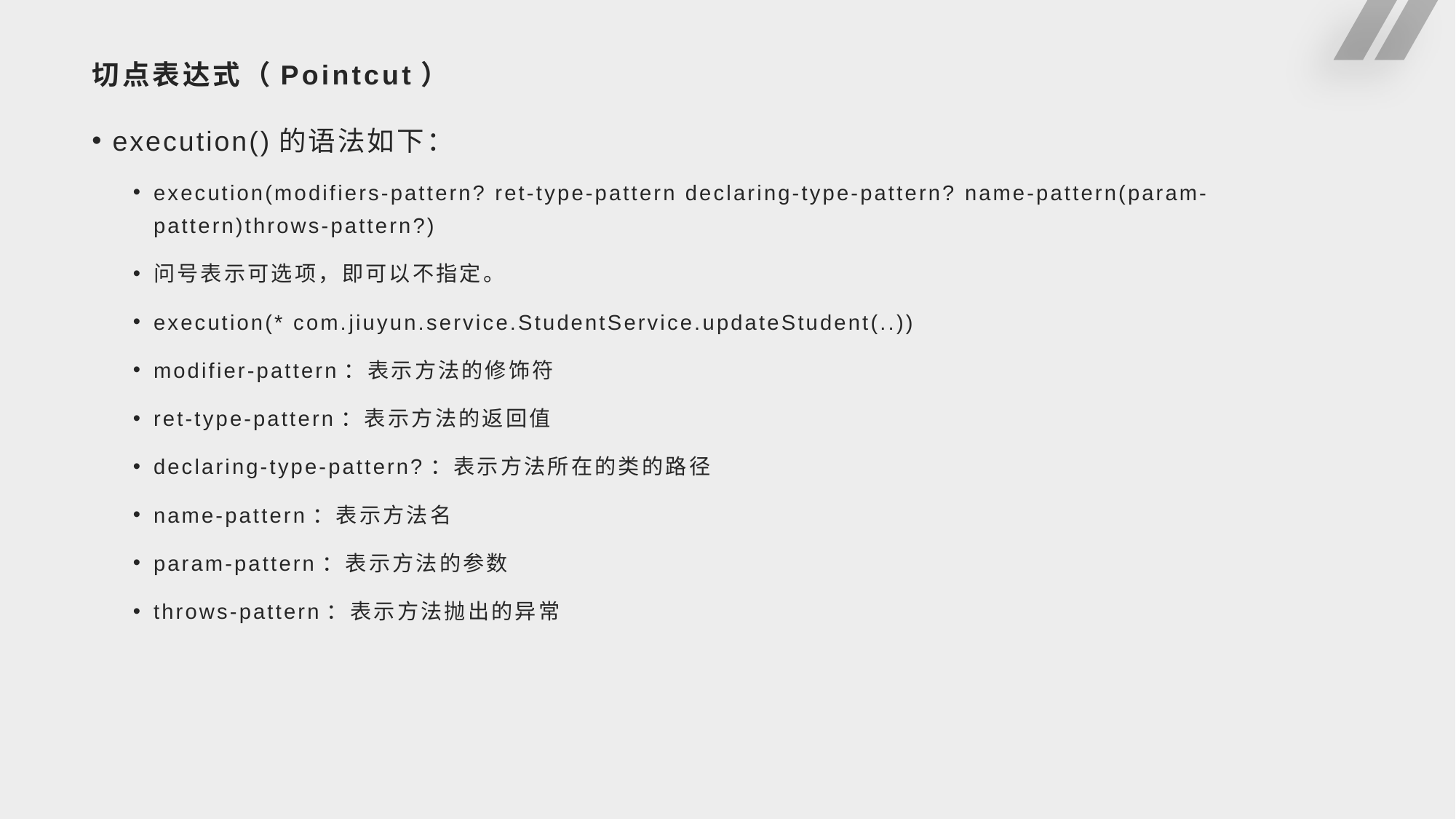

# 切点表达式（Pointcut）
execution()的语法如下：
execution(modifiers-pattern? ret-type-pattern declaring-type-pattern? name-pattern(param-pattern)throws-pattern?)
问号表示可选项，即可以不指定。
execution(* com.jiuyun.service.StudentService.updateStudent(..))
modifier-pattern：表示方法的修饰符
ret-type-pattern：表示方法的返回值
declaring-type-pattern?：表示方法所在的类的路径
name-pattern：表示方法名
param-pattern：表示方法的参数
throws-pattern：表示方法抛出的异常